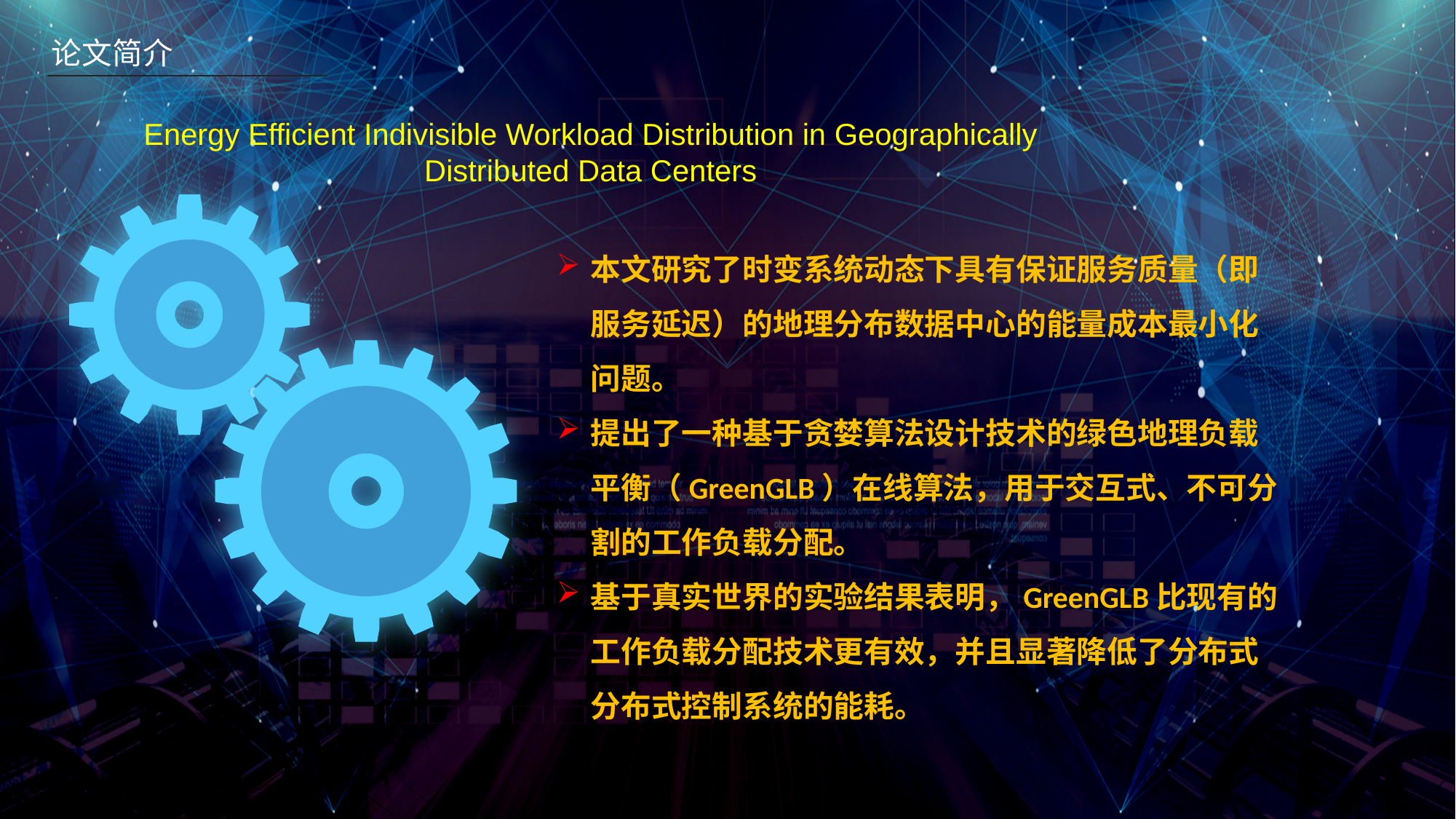

论文简介
Energy Efficient Indivisible Workload Distribution in Geographically Distributed Data Centers

本文研究了时变系统动态下具有保证服务质量（即服务延迟）的地理分布数据中心的能量成本最小化问题。
提出了一种基于贪婪算法设计技术的绿色地理负载平衡（GreenGLB）在线算法，用于交互式、不可分割的工作负载分配。
基于真实世界的实验结果表明，GreenGLB比现有的工作负载分配技术更有效，并且显著降低了分布式分布式控制系统的能耗。